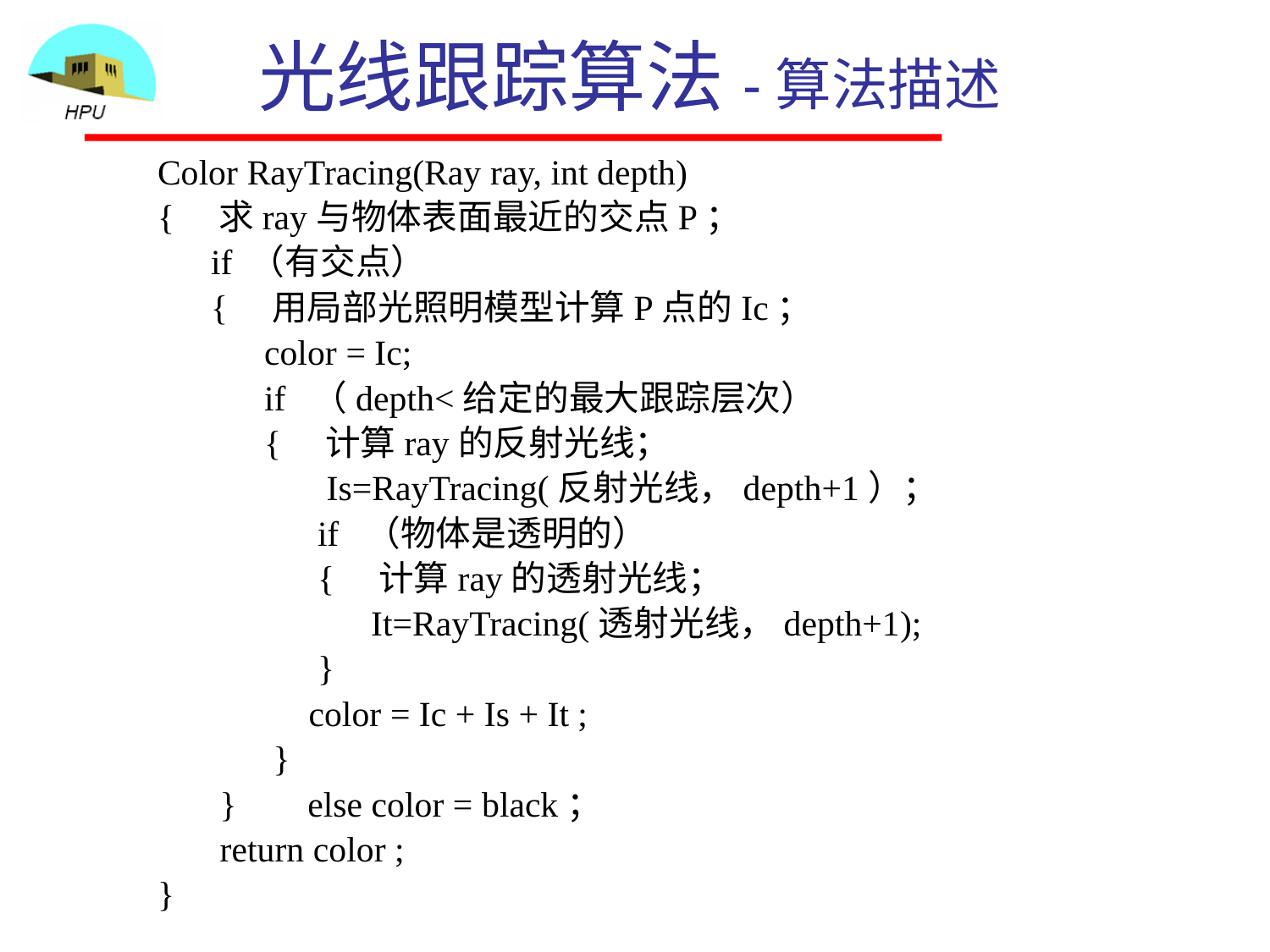

# 光线跟踪算法-算法描述
Color RayTracing(Ray ray, int depth)
{    求ray与物体表面最近的交点P；
      if （有交点）
      {    用局部光照明模型计算P点的Ic；
            color = Ic;
            if  （depth<给定的最大跟踪层次）
            {    计算ray的反射光线；
                   Is=RayTracing(反射光线，depth+1）；
                  if  （物体是透明的）
                  {    计算ray的透射光线；
                        It=RayTracing(透射光线，depth+1);
                  }
                 color = Ic + Is + It ;
             }
       }        else color = black；
       return color ;
}